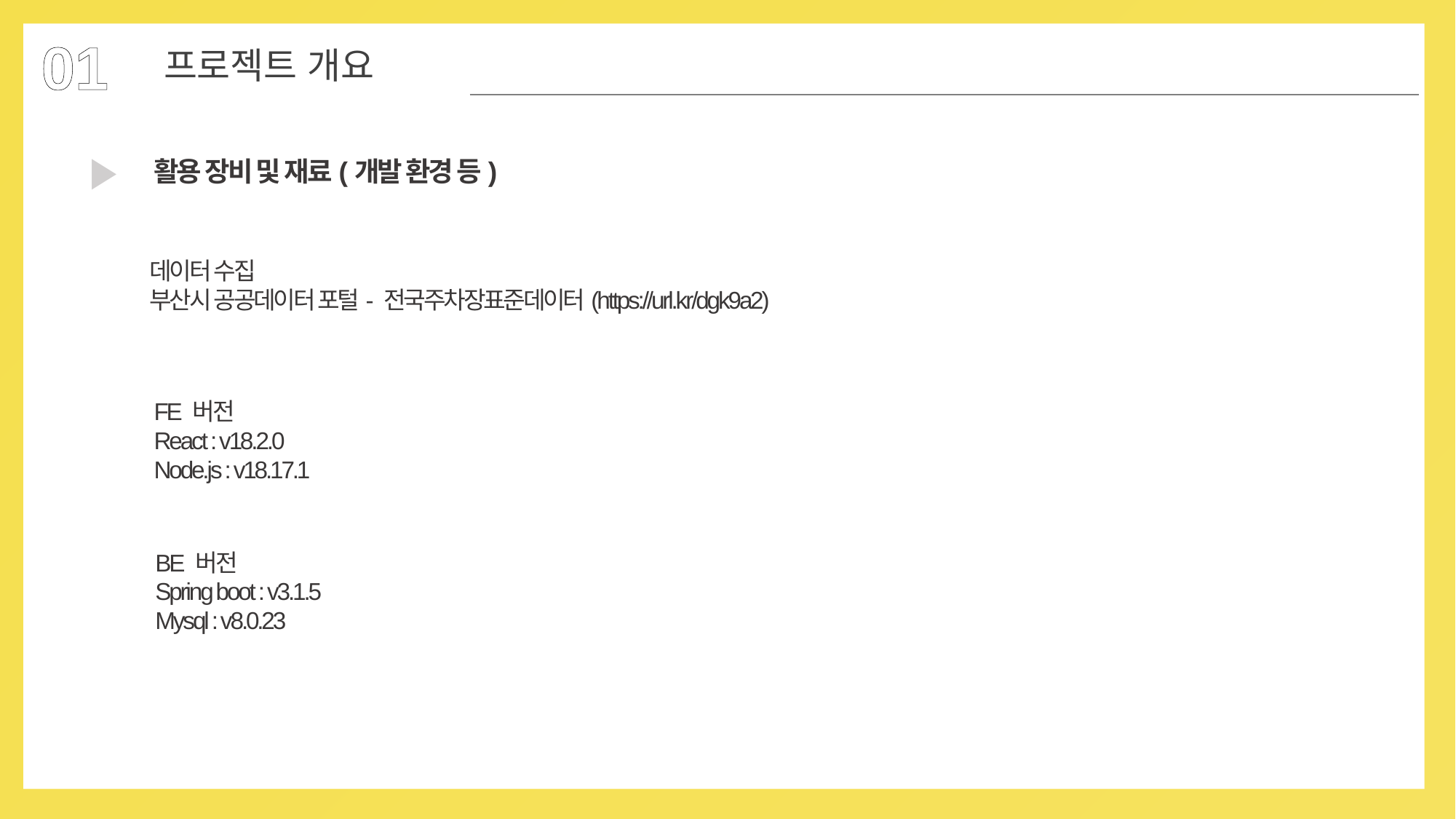

01
프로젝트 개요
▶
활용 장비 및 재료(개발 환경 등)
데이터 수집
부산시 공공데이터 포털- 전국주차장표준데이터(https://url.kr/dgk9a2)
FE 버전
React : v18.2.0
Node.js : v18.17.1
BE 버전
Spring boot : v3.1.5
Mysql : v8.0.23